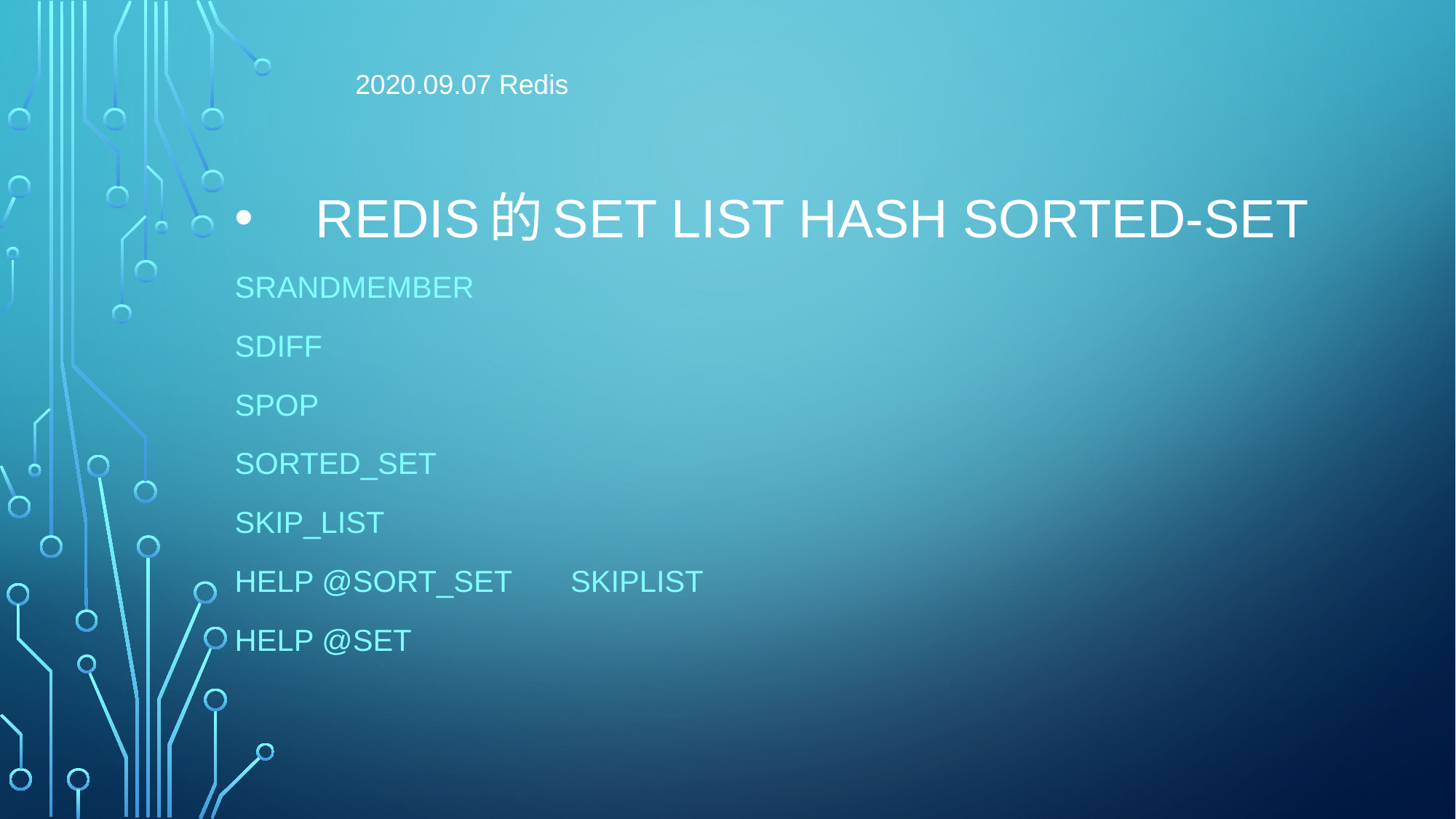

2020.09.07 Redis
# Redis的Set list hash sorted-set
Srandmember
Sdiff
Spop
Sorted_set
Skip_list
Help @sort_set       skiplist
Help @set